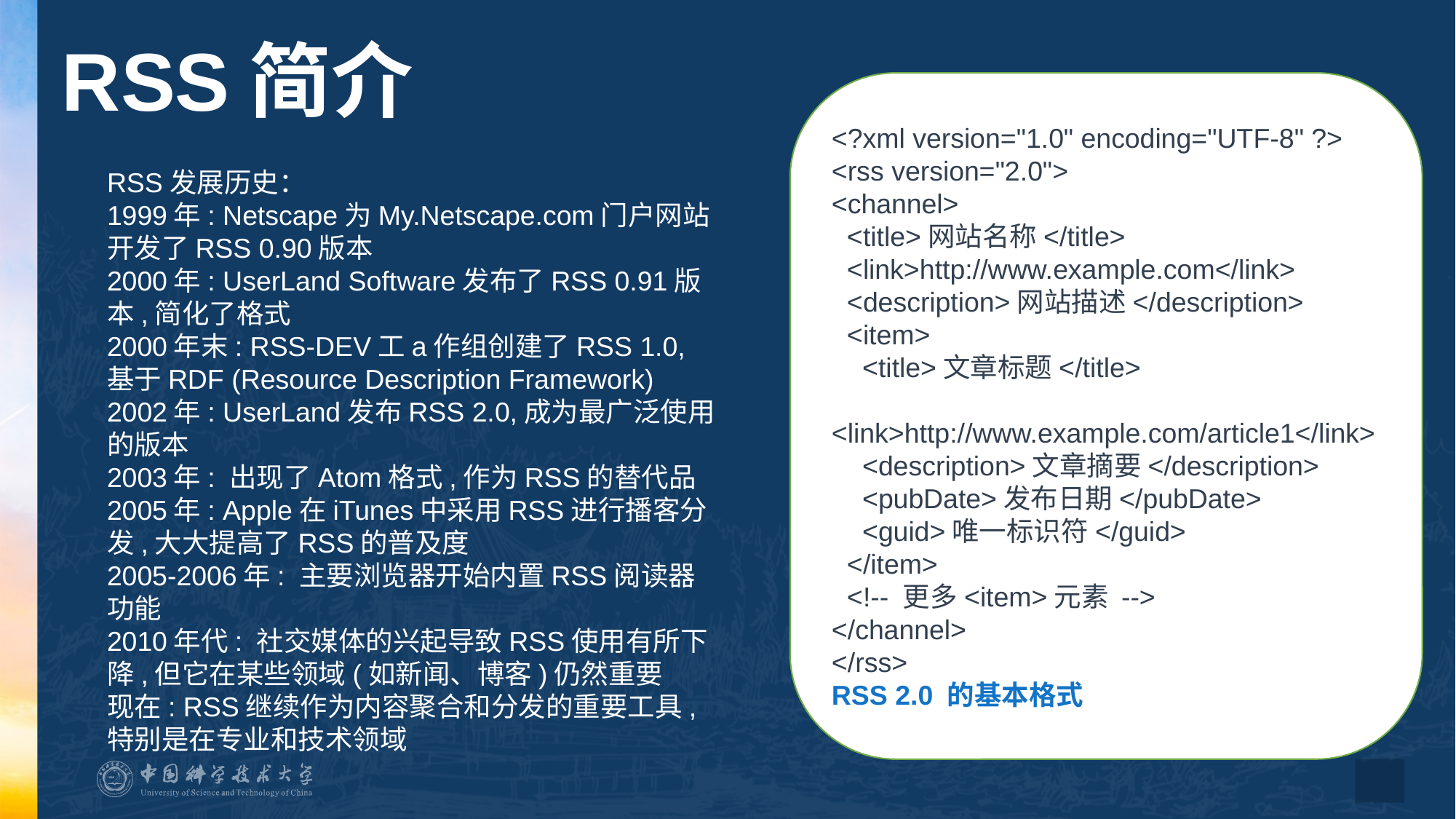

RSS简介
<?xml version="1.0" encoding="UTF-8" ?>
<rss version="2.0">
<channel>
  <title>网站名称</title>
  <link>http://www.example.com</link>
  <description>网站描述</description>
  <item>
    <title>文章标题</title>
    <link>http://www.example.com/article1</link>
    <description>文章摘要</description>
    <pubDate>发布日期</pubDate>
    <guid>唯一标识符</guid>
  </item>
  <!-- 更多<item>元素 -->
</channel>
</rss>
RSS 2.0 的基本格式
RSS发展历史：
1999年: Netscape为My.Netscape.com门户网站开发了RSS 0.90版本
2000年: UserLand Software发布了RSS 0.91版本,简化了格式
2000年末: RSS-DEV工a作组创建了RSS 1.0,基于RDF (Resource Description Framework)
2002年: UserLand发布RSS 2.0,成为最广泛使用的版本
2003年: 出现了Atom格式,作为RSS的替代品
2005年: Apple在iTunes中采用RSS进行播客分发,大大提高了RSS的普及度
2005-2006年: 主要浏览器开始内置RSS阅读器功能
2010年代: 社交媒体的兴起导致RSS使用有所下降,但它在某些领域(如新闻、博客)仍然重要
现在: RSS继续作为内容聚合和分发的重要工具,特别是在专业和技术领域
5